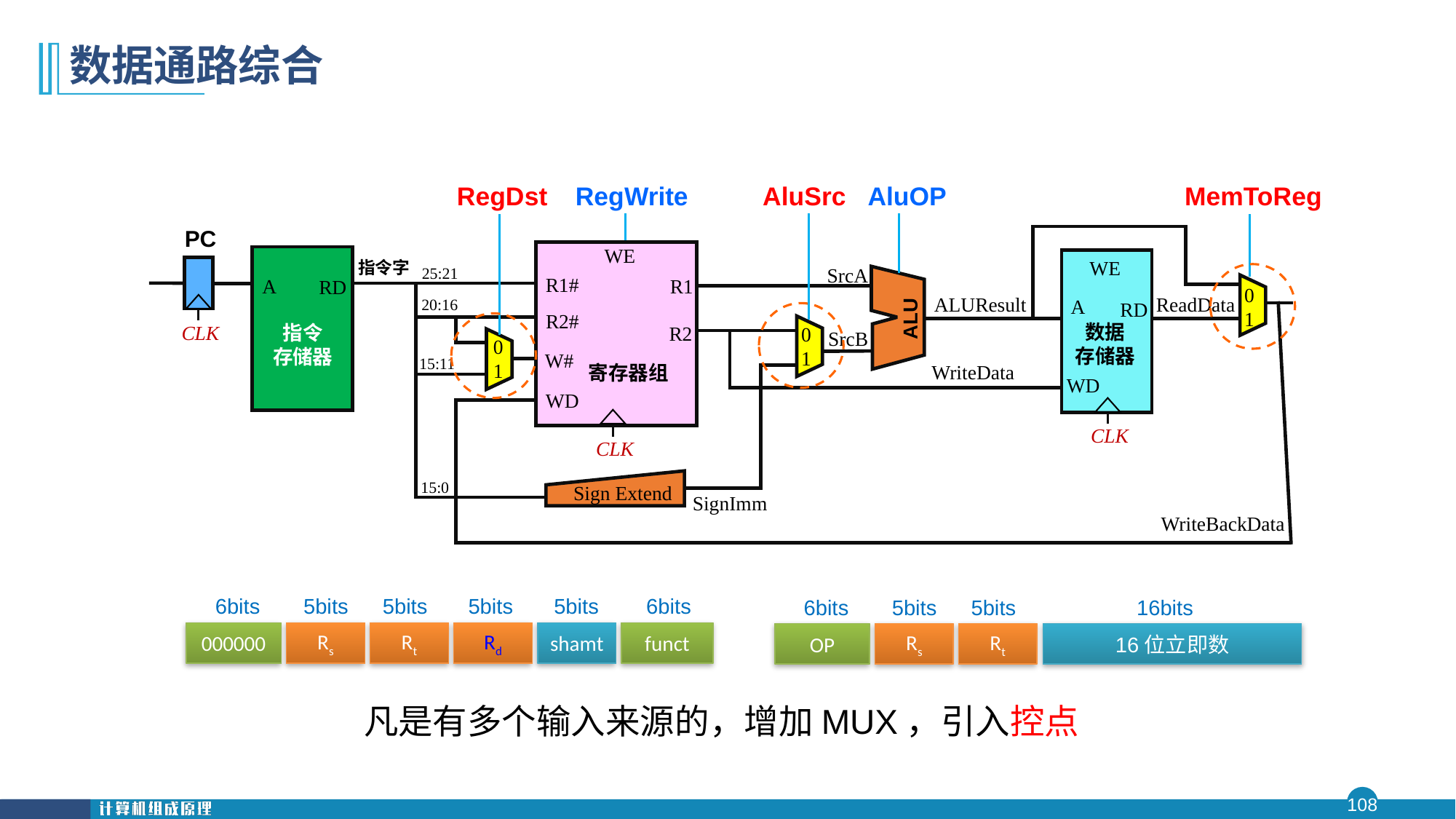

# 数据通路综合
AluSrc
MemToReg
RegDst
RegWrite
AluOP
PC
WE

R1#
R1
R2#
R2
W#
寄存器组
WD

CLK

A
RD
指令
存储器

WE
A
RD
数据
存储器
WD
指令字

SrcA
25:21

0
1

ReadData
ALUResult
20:16

ALU

CLK
0
1
SrcB
0
1

15:11
WriteData

CLK

15:0
Sign Extend
SignImm
WriteBackData
6bits
5bits
5bits
5bits
5bits
6bits
000000
Rs
Rt
Rd
shamt
funct
6bits
5bits
5bits
16bits
OP
Rs
Rt
16位立即数
凡是有多个输入来源的，增加MUX，引入控点